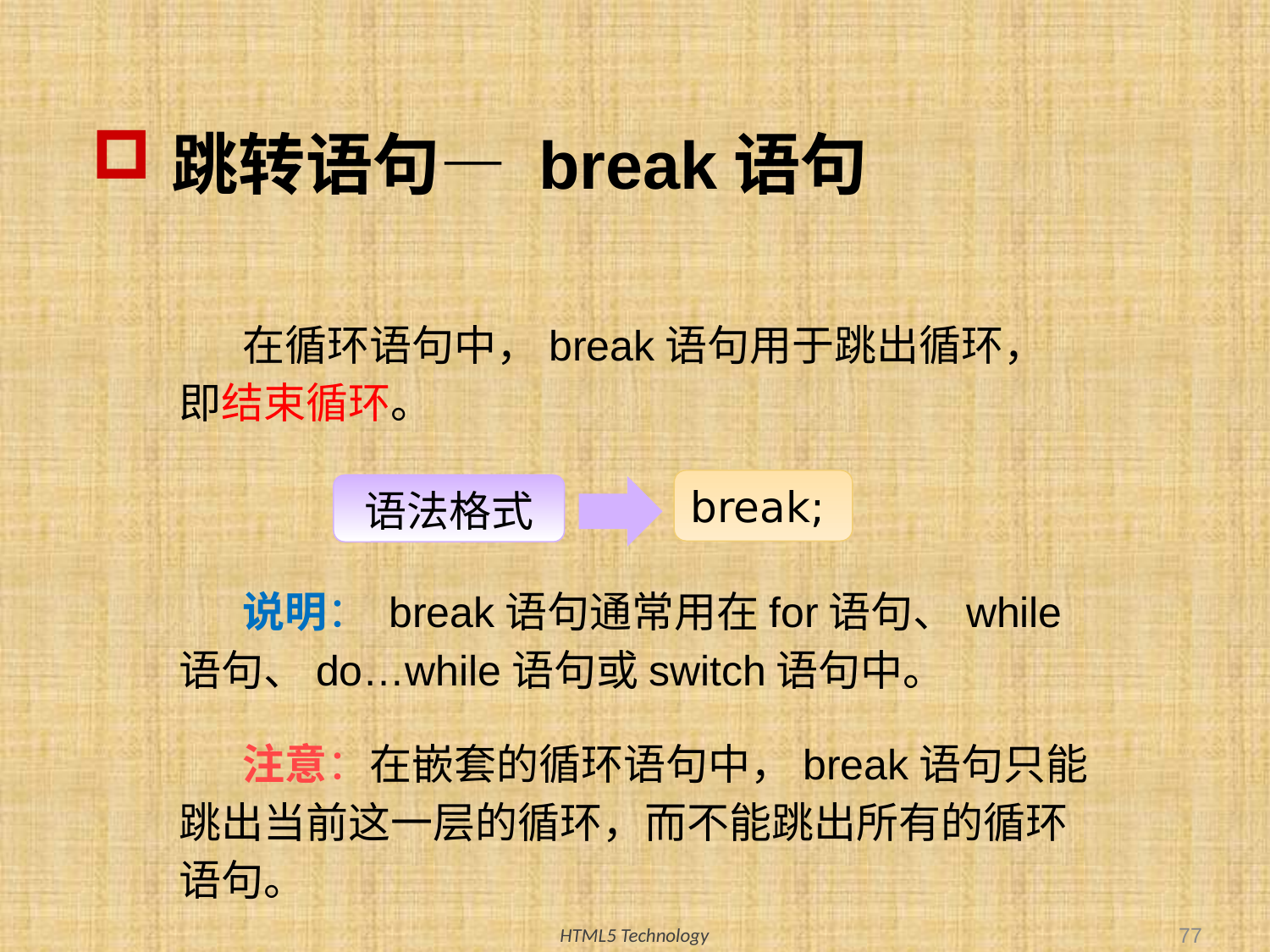

# 跳转语句— break语句
在循环语句中，break语句用于跳出循环，即结束循环。

break;
语法格式
说明： break语句通常用在for语句、while语句、do…while语句或switch语句中。
注意：在嵌套的循环语句中，break语句只能跳出当前这一层的循环，而不能跳出所有的循环语句。
77
HTML5 Technology